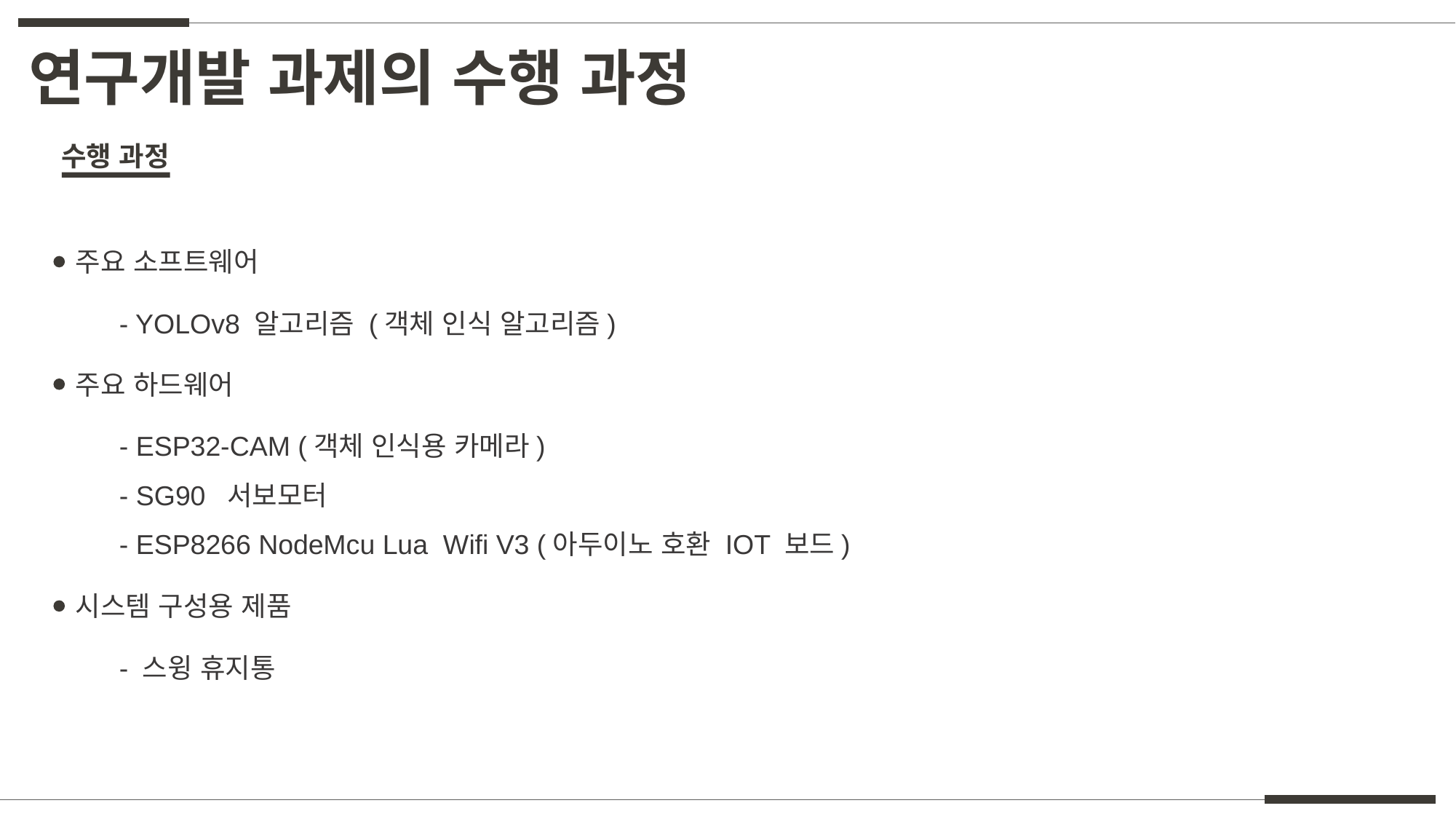

연구개발 과제의 수행 과정
수행 과정

주요 소프트웨어

- YOLOv8 알고리즘 (객체 인식 알고리즘)
주요 하드웨어

- ESP32-CAM (객체 인식용 카메라)
- SG90  서보모터
- ESP8266 NodeMcu Lua  Wifi V3 (아두이노 호환 IOT 보드)
시스템 구성용 제품

- 스윙 휴지통